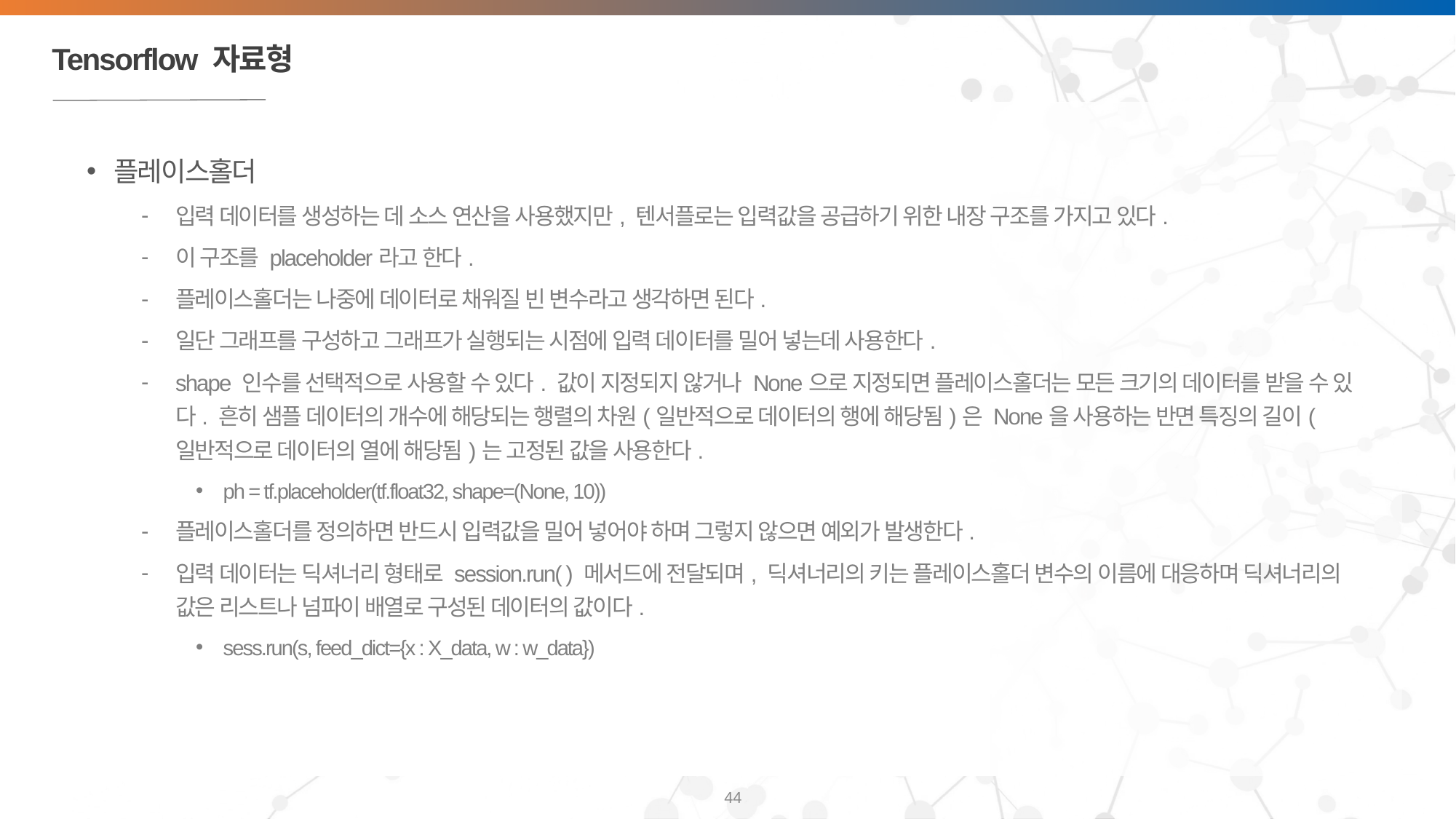

# Tensorflow 자료형

플레이스홀더
입력 데이터를 생성하는 데 소스 연산을 사용했지만, 텐서플로는 입력값을 공급하기 위한 내장 구조를 가지고 있다.
이 구조를 placeholder라고 한다.
플레이스홀더는 나중에 데이터로 채워질 빈 변수라고 생각하면 된다.
일단 그래프를 구성하고 그래프가 실행되는 시점에 입력 데이터를 밀어 넣는데 사용한다.
shape 인수를 선택적으로 사용할 수 있다. 값이 지정되지 않거나 None으로 지정되면 플레이스홀더는 모든 크기의 데이터를 받을 수 있다. 흔히 샘플 데이터의 개수에 해당되는 행렬의 차원(일반적으로 데이터의 행에 해당됨)은 None을 사용하는 반면 특징의 길이(일반적으로 데이터의 열에 해당됨)는 고정된 값을 사용한다.
ph = tf.placeholder(tf.float32, shape=(None, 10))
플레이스홀더를 정의하면 반드시 입력값을 밀어 넣어야 하며 그렇지 않으면 예외가 발생한다.
입력 데이터는 딕셔너리 형태로 session.run( ) 메서드에 전달되며, 딕셔너리의 키는 플레이스홀더 변수의 이름에 대응하며 딕셔너리의 값은 리스트나 넘파이 배열로 구성된 데이터의 값이다.
sess.run(s, feed_dict={x : X_data, w : w_data})

44